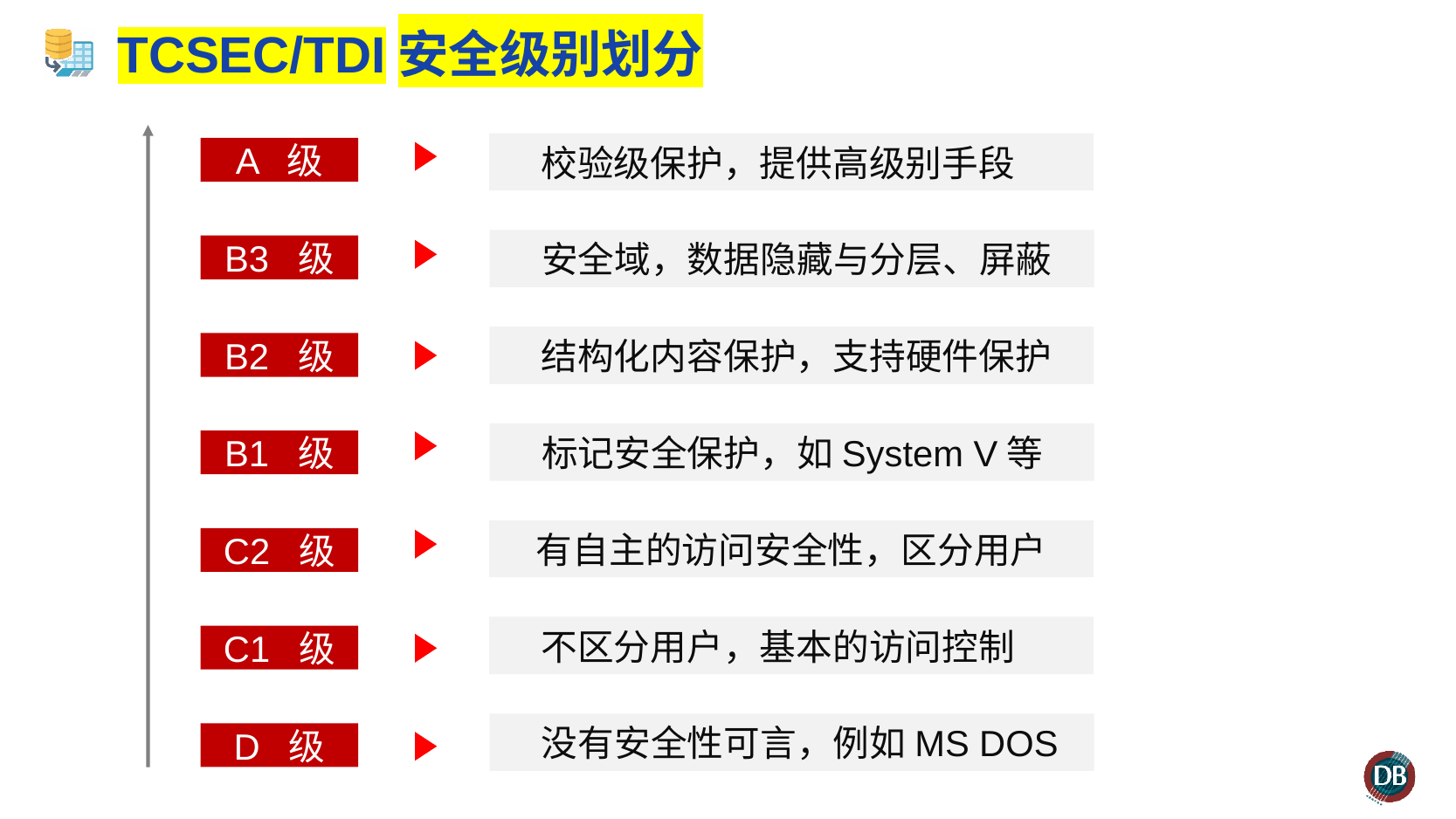

# TCSEC/TDI安全级别划分

校验级保护，提供高级别手段
A  级

安全域，数据隐藏与分层、屏蔽
B3  级

结构化内容保护，支持硬件保护
B2  级

标记安全保护，如System V等
B1  级

有自主的访问安全性，区分用户
C2  级

不区分用户，基本的访问控制
C1  级

没有安全性可言，例如MS DOS
D  级